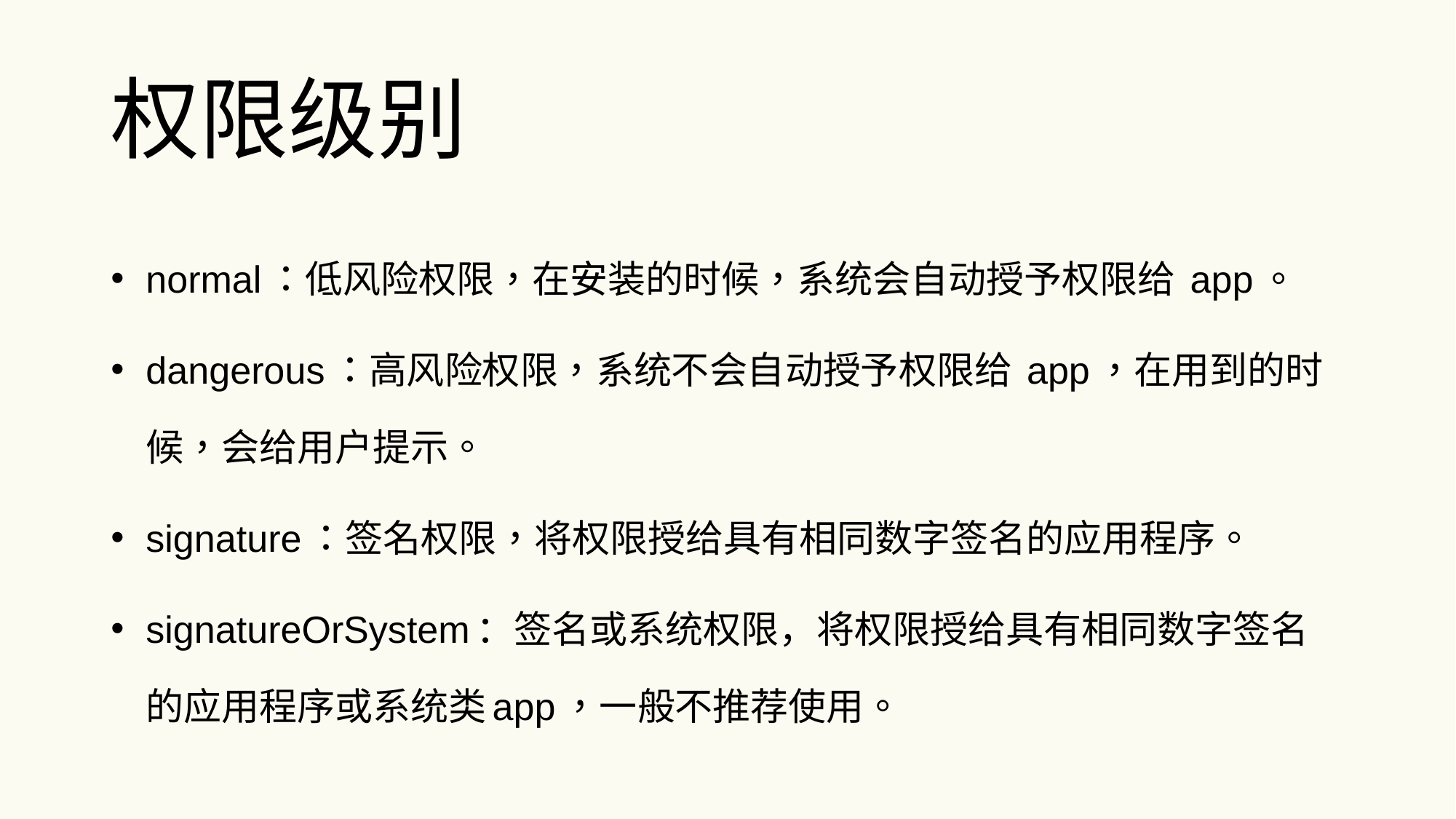

# 权限级别
normal：低风险权限，在安装的时候，系统会自动授予权限给 app。
dangerous：高风险权限，系统不会自动授予权限给 app，在用到的时候，会给用户提示。
signature：签名权限，将权限授给具有相同数字签名的应用程序。
signatureOrSystem：签名或系统权限，将权限授给具有相同数字签名的应用程序或系统类app，一般不推荐使用。